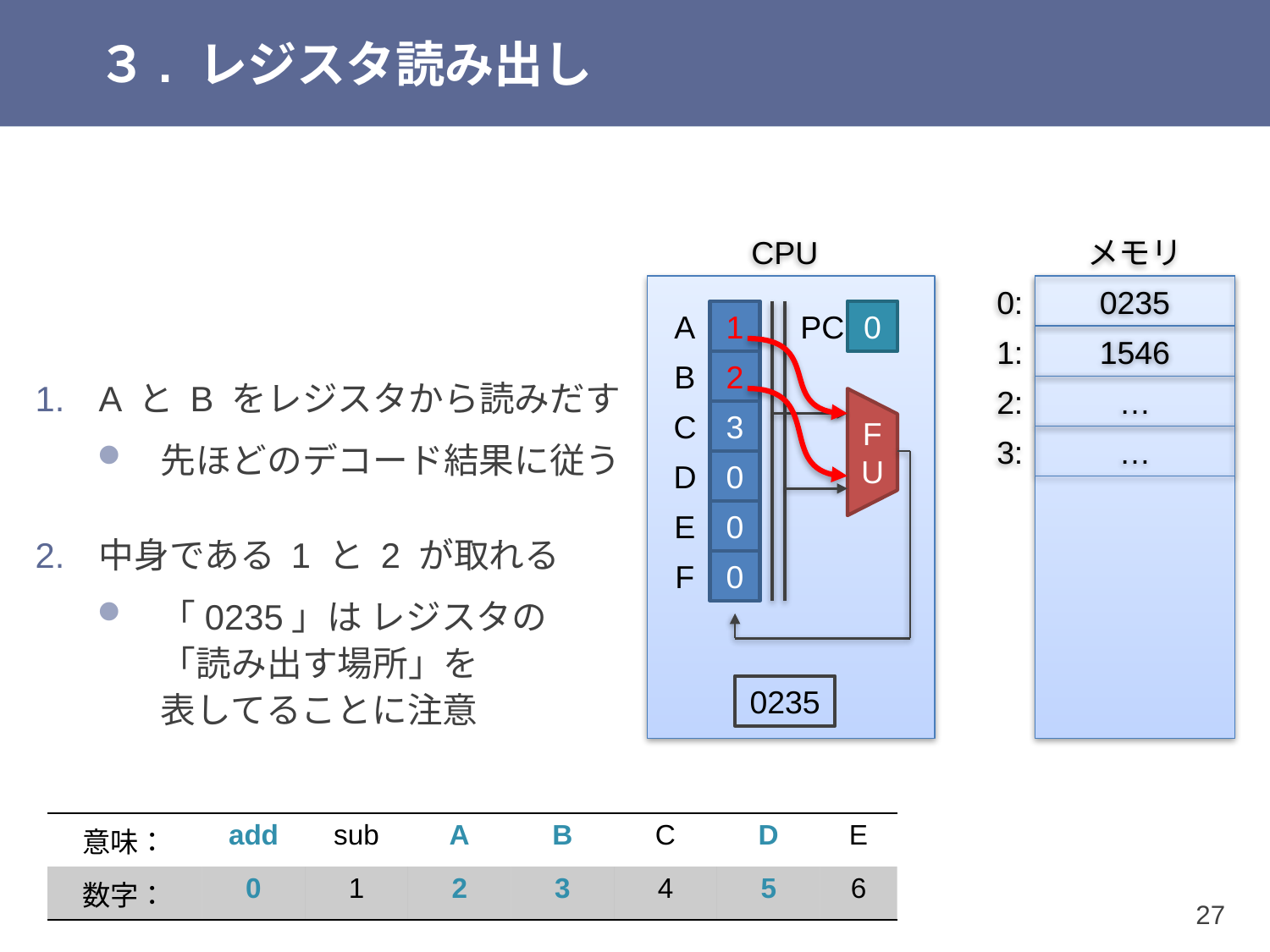

# ３. レジスタ読み出し
A と B をレジスタから読みだす
先ほどのデコード結果に従う
中身である 1 と 2 が取れる
「0235」は レジスタの
「読み出す場所」を
表してることに注意
CPU
メモリ

0:
0235

A
1
PC
0
1:
1546
B
2
2:
…
C
3
3:
…
FU
D
0
E
0
F
0
0235
| 意味： | add | sub | A | B | C | D | E |
| --- | --- | --- | --- | --- | --- | --- | --- |
| 数字： | 0 | 1 | 2 | 3 | 4 | 5 | 6 |